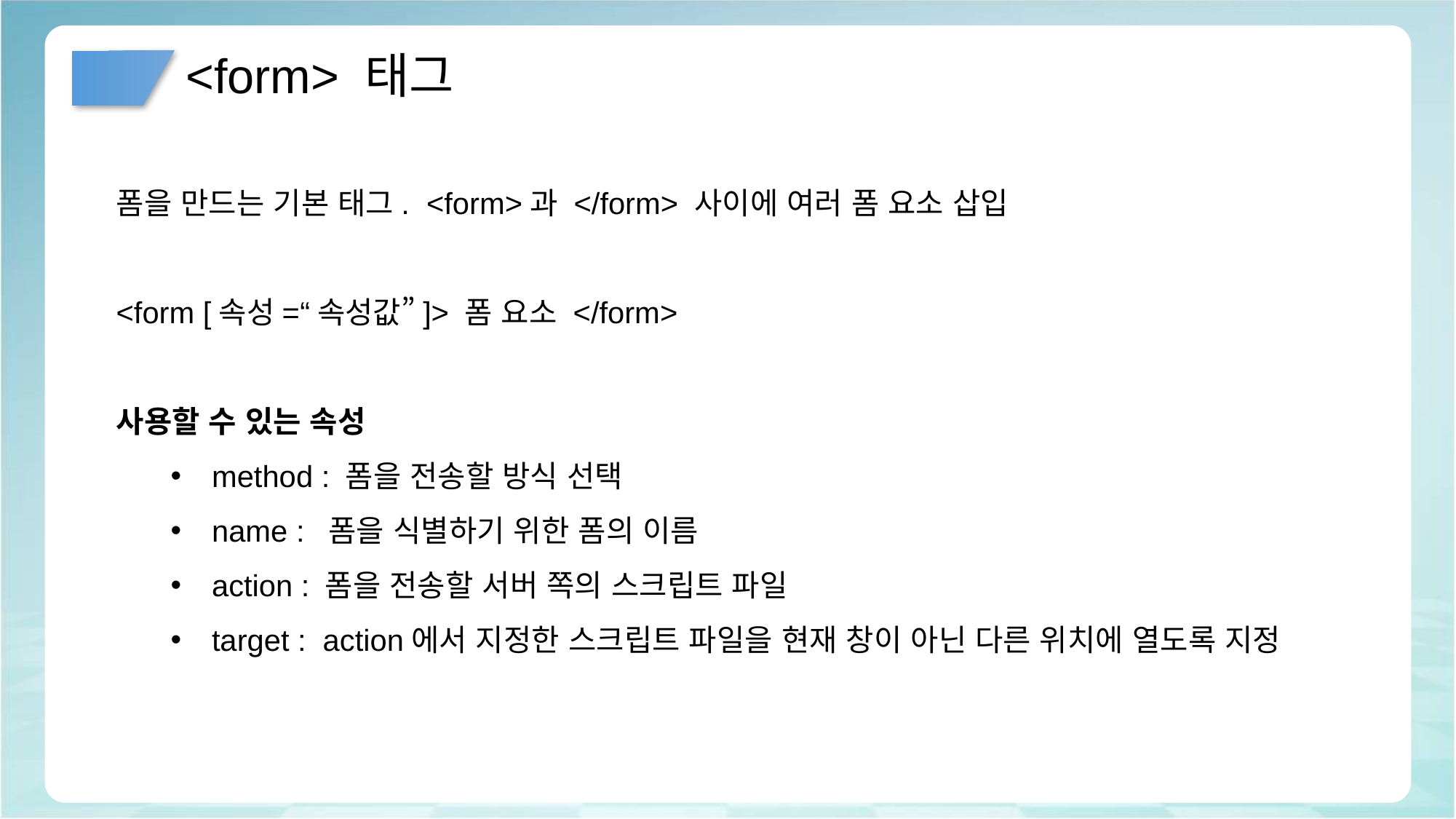

# <form> 태그
폼을 만드는 기본 태그.  <form>과 </form> 사이에 여러 폼 요소 삽입

<form [속성=“속성값”]> 폼 요소 </form>

사용할 수 있는 속성
method : 폼을 전송할 방식 선택
name :  폼을 식별하기 위한 폼의 이름
action : 폼을 전송할 서버 쪽의 스크립트 파일
target :  action에서 지정한 스크립트 파일을 현재 창이 아닌 다른 위치에 열도록 지정